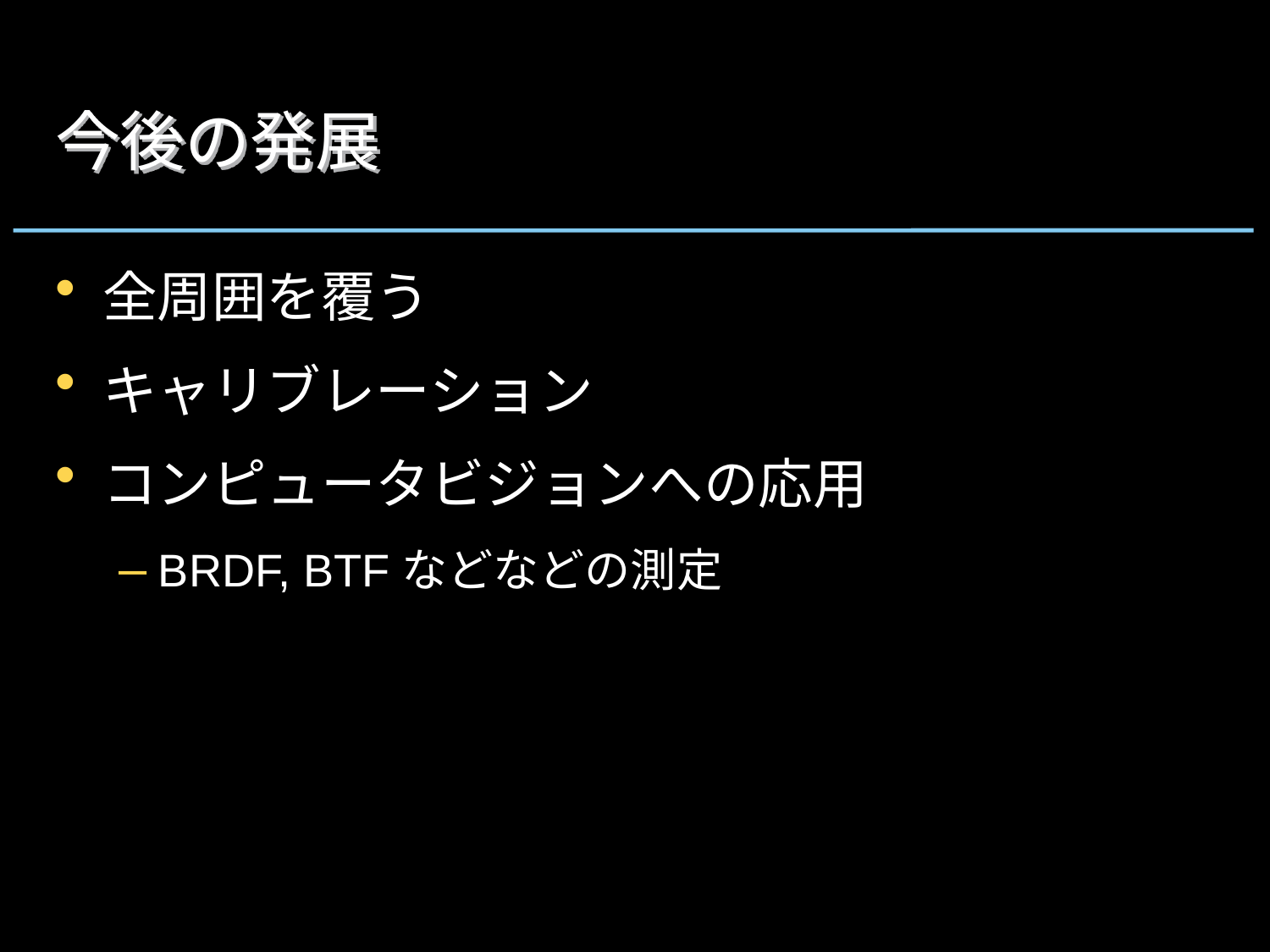

# 今後の発展
全周囲を覆う
キャリブレーション
コンピュータビジョンへの応用
BRDF, BTFなどなどの測定